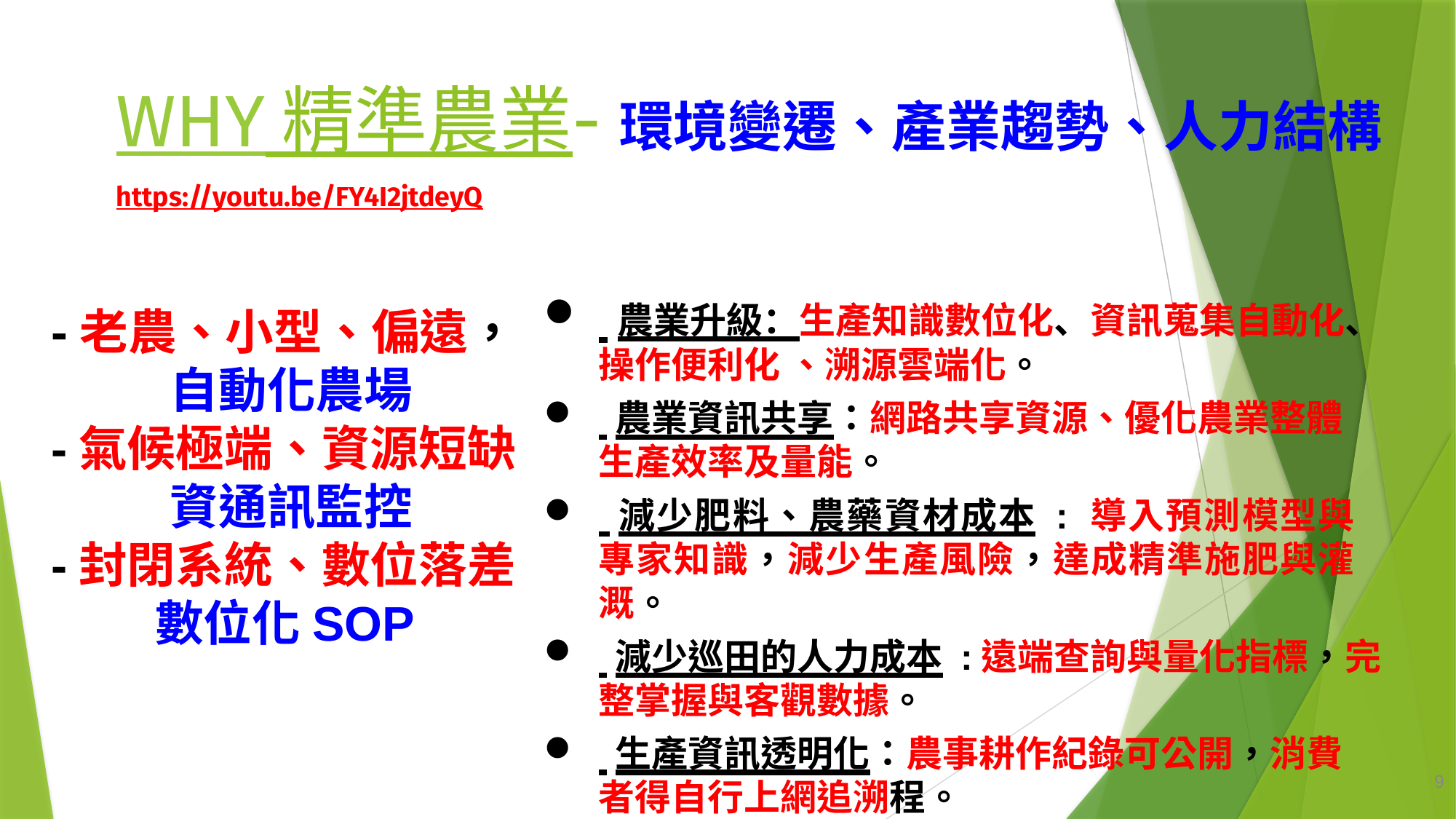

# WHY 精準農業-環境變遷、產業趨勢、人力結構https://youtu.be/FY4I2jtdeyQ
 農業升級：生產知識數位化、資訊蒐集自動化、操作便利化 、溯源雲端化。
 農業資訊共享：網路共享資源、優化農業整體生產效率及量能。
 減少肥料、農藥資材成本 : 導入預測模型與專家知識，減少生產風險，達成精準施肥與灌溉。
 減少巡田的人力成本 :遠端查詢與量化指標，完整掌握與客觀數據。
 生產資訊透明化：農事耕作紀錄可公開，消費者得自行上網追溯程。
-老農、小型、偏遠，
自動化農場
-氣候極端、資源短缺
資通訊監控
-封閉系統、數位落差
數位化SOP
9